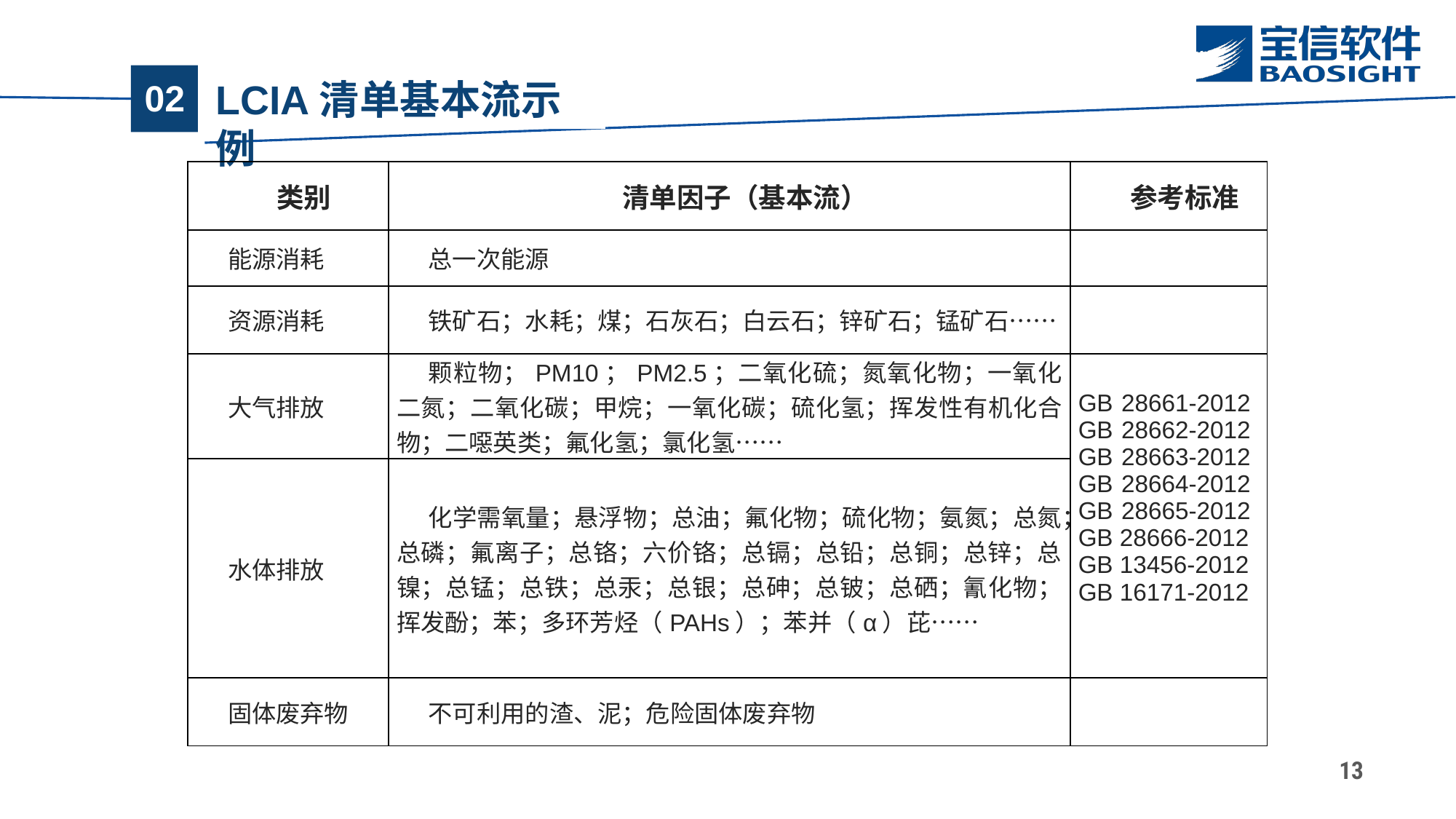

# LCIA清单基本流示例
02
| 类别 | 清单因子（基本流） | 参考标准 |
| --- | --- | --- |
| 能源消耗 | 总一次能源 |  |
| 资源消耗 | 铁矿石；水耗；煤；石灰石；白云石；锌矿石；锰矿石…… |  |
| 大气排放 | 颗粒物；PM10；PM2.5；二氧化硫；氮氧化物；一氧化二氮；二氧化碳；甲烷；一氧化碳；硫化氢；挥发性有机化合物；二噁英类；氟化氢；氯化氢…… | GB 28661-2012 GB 28662-2012 GB 28663-2012 GB 28664-2012 GB 28665-2012 GB 28666-2012 GB 13456-2012 GB 16171-2012 |
| 水体排放 | 化学需氧量；悬浮物；总油；氟化物；硫化物；氨氮；总氮；总磷；氟离子；总铬；六价铬；总镉；总铅；总铜；总锌；总镍；总锰；总铁；总汞；总银；总砷；总铍；总硒；氰化物；挥发酚；苯；多环芳烃（PAHs）；苯并（α）芘…… |  |
| 固体废弃物 | 不可利用的渣、泥；危险固体废弃物 |  |